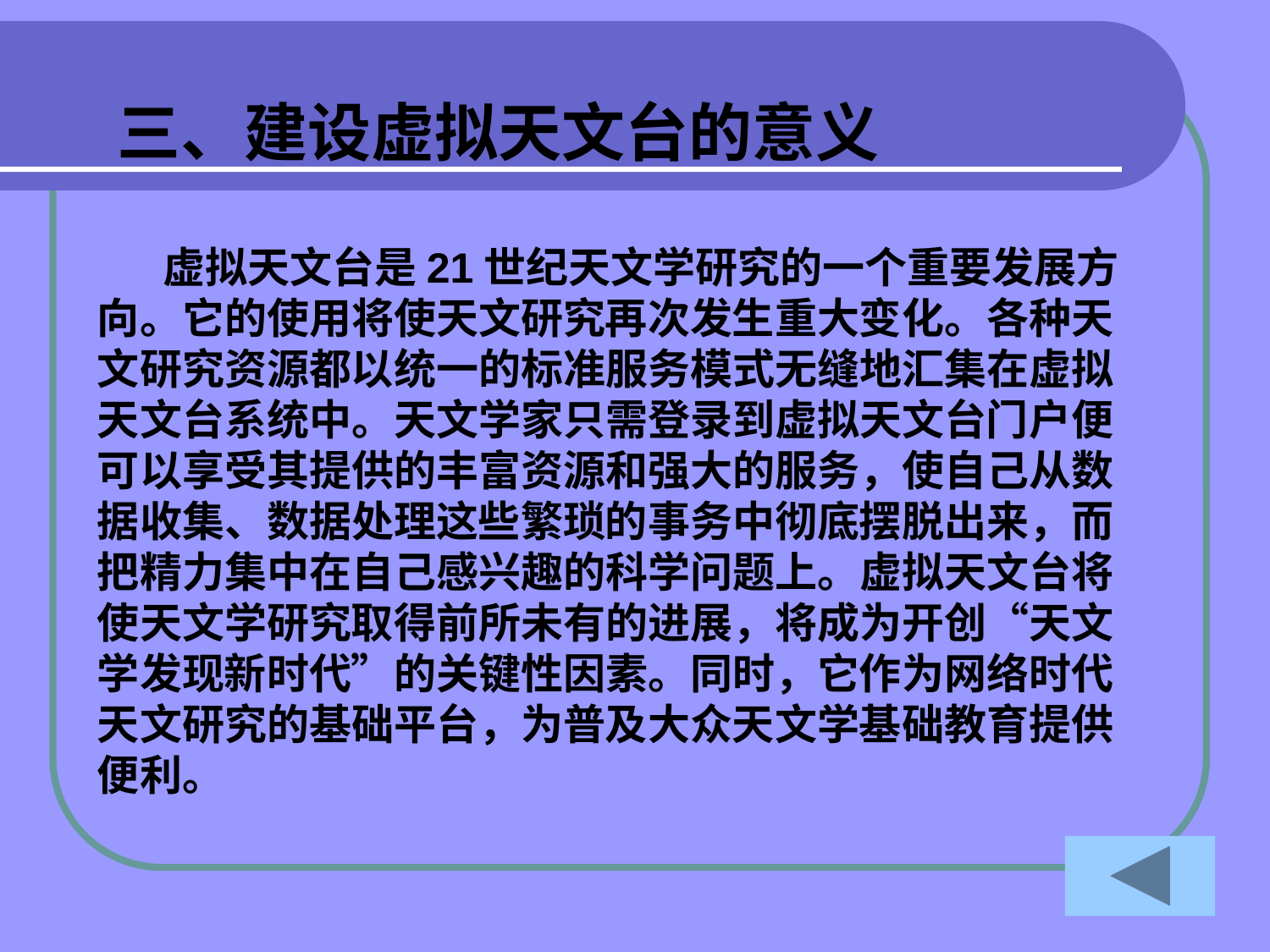

三、建设虚拟天文台的意义

        虚拟天文台是21世纪天文学研究的一个重要发展方向。它的使用将使天文研究再次发生重大变化。各种天文研究资源都以统一的标准服务模式无缝地汇集在虚拟天文台系统中。天文学家只需登录到虚拟天文台门户便可以享受其提供的丰富资源和强大的服务，使自己从数据收集、数据处理这些繁琐的事务中彻底摆脱出来，而把精力集中在自己感兴趣的科学问题上。虚拟天文台将使天文学研究取得前所未有的进展，将成为开创“天文学发现新时代”的关键性因素。同时，它作为网络时代天文研究的基础平台，为普及大众天文学基础教育提供便利。